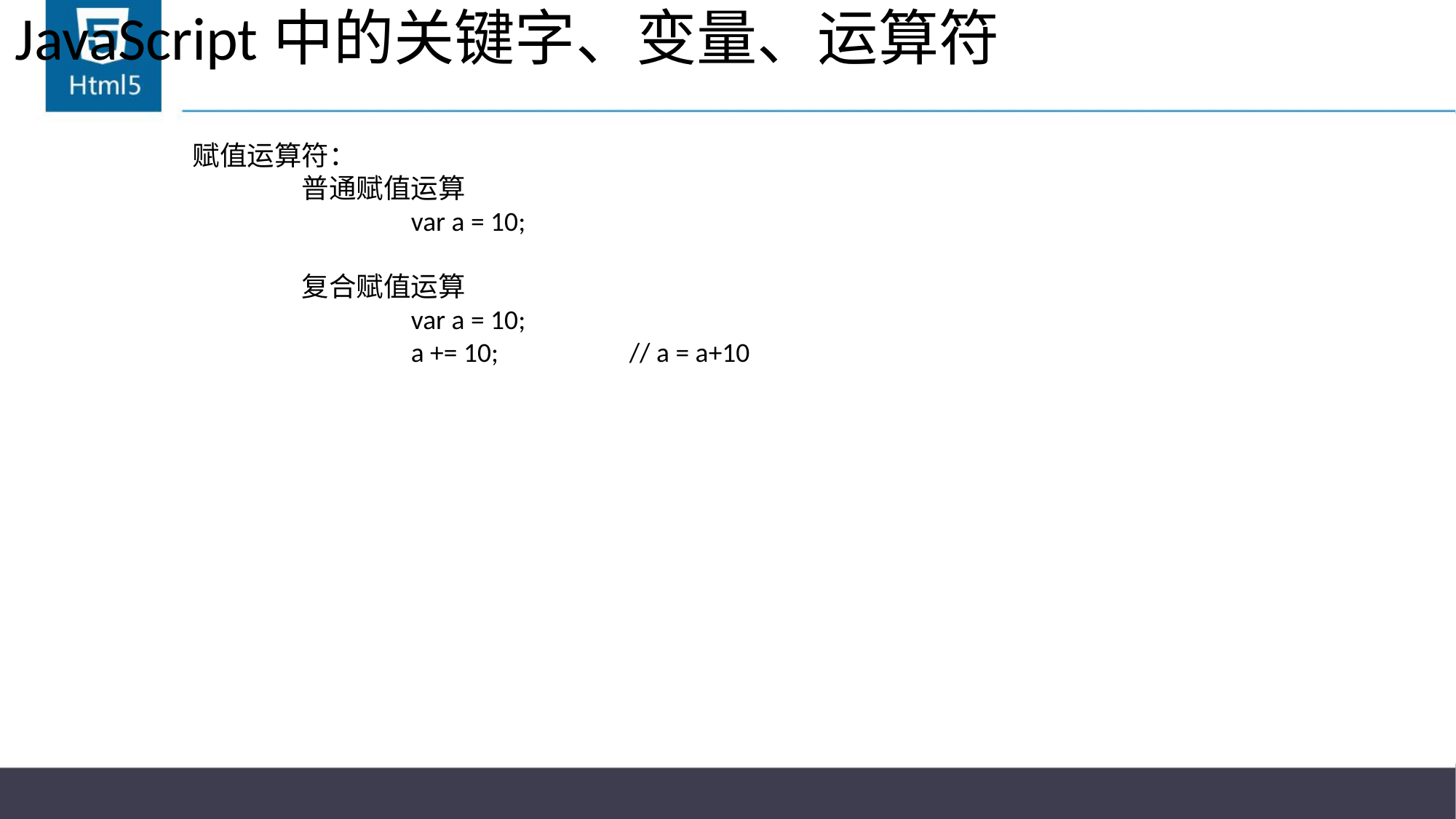

# JavaScript中的关键字、变量、运算符
赋值运算符：
	普通赋值运算
		var a = 10;

	复合赋值运算
		var a = 10;
		a += 10;		// a = a+10